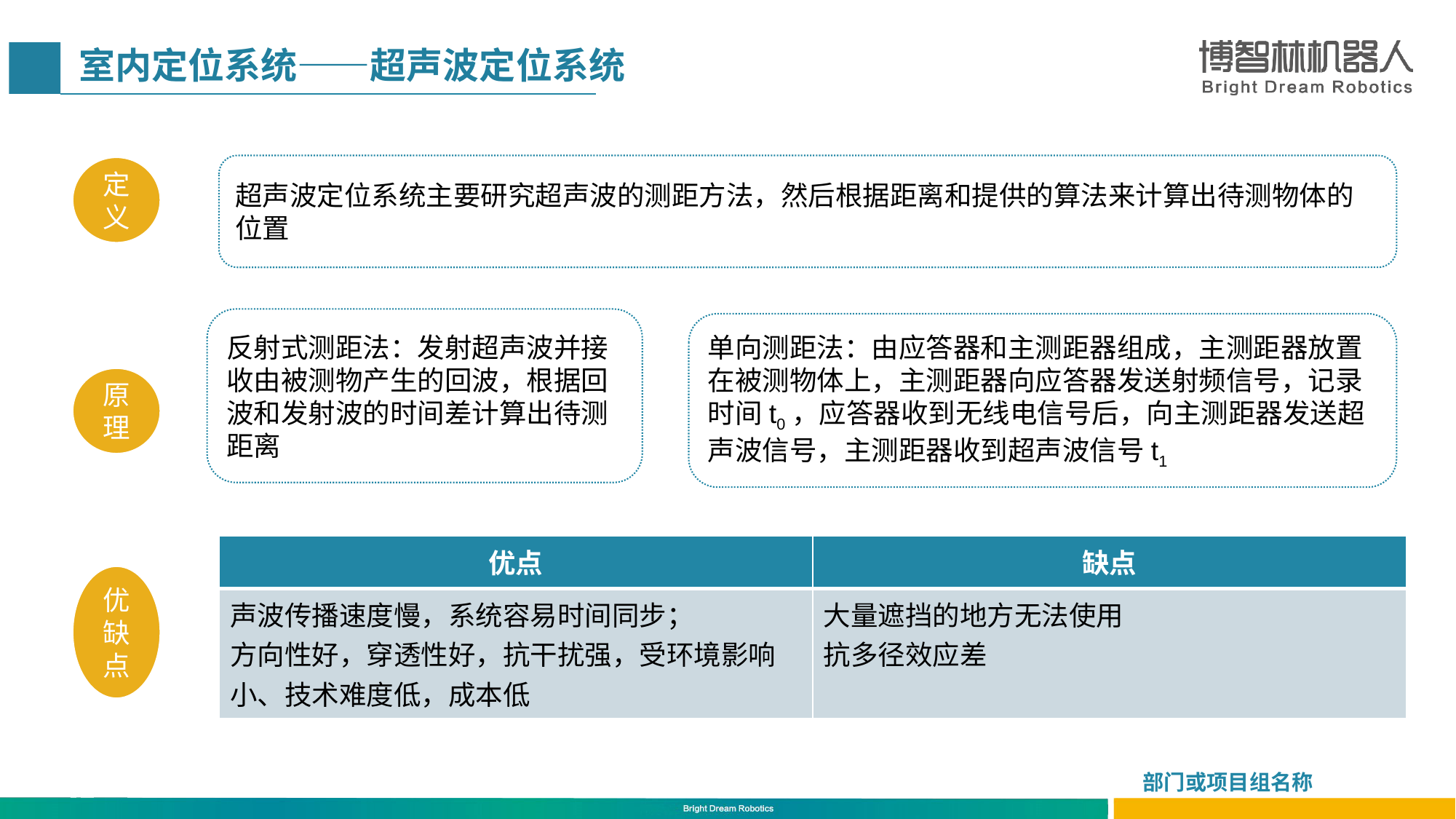

室内定位系统——超声波定位系统
超声波定位系统主要研究超声波的测距方法，然后根据距离和提供的算法来计算出待测物体的位置
定义
反射式测距法：发射超声波并接收由被测物产生的回波，根据回波和发射波的时间差计算出待测距离
单向测距法：由应答器和主测距器组成，主测距器放置在被测物体上，主测距器向应答器发送射频信号，记录时间t0，应答器收到无线电信号后，向主测距器发送超声波信号，主测距器收到超声波信号t1
原理
| 优点 | 缺点 |
| --- | --- |
| 声波传播速度慢，系统容易时间同步； 方向性好，穿透性好，抗干扰强，受环境影响小、技术难度低，成本低 | 大量遮挡的地方无法使用 抗多径效应差 |
优缺点